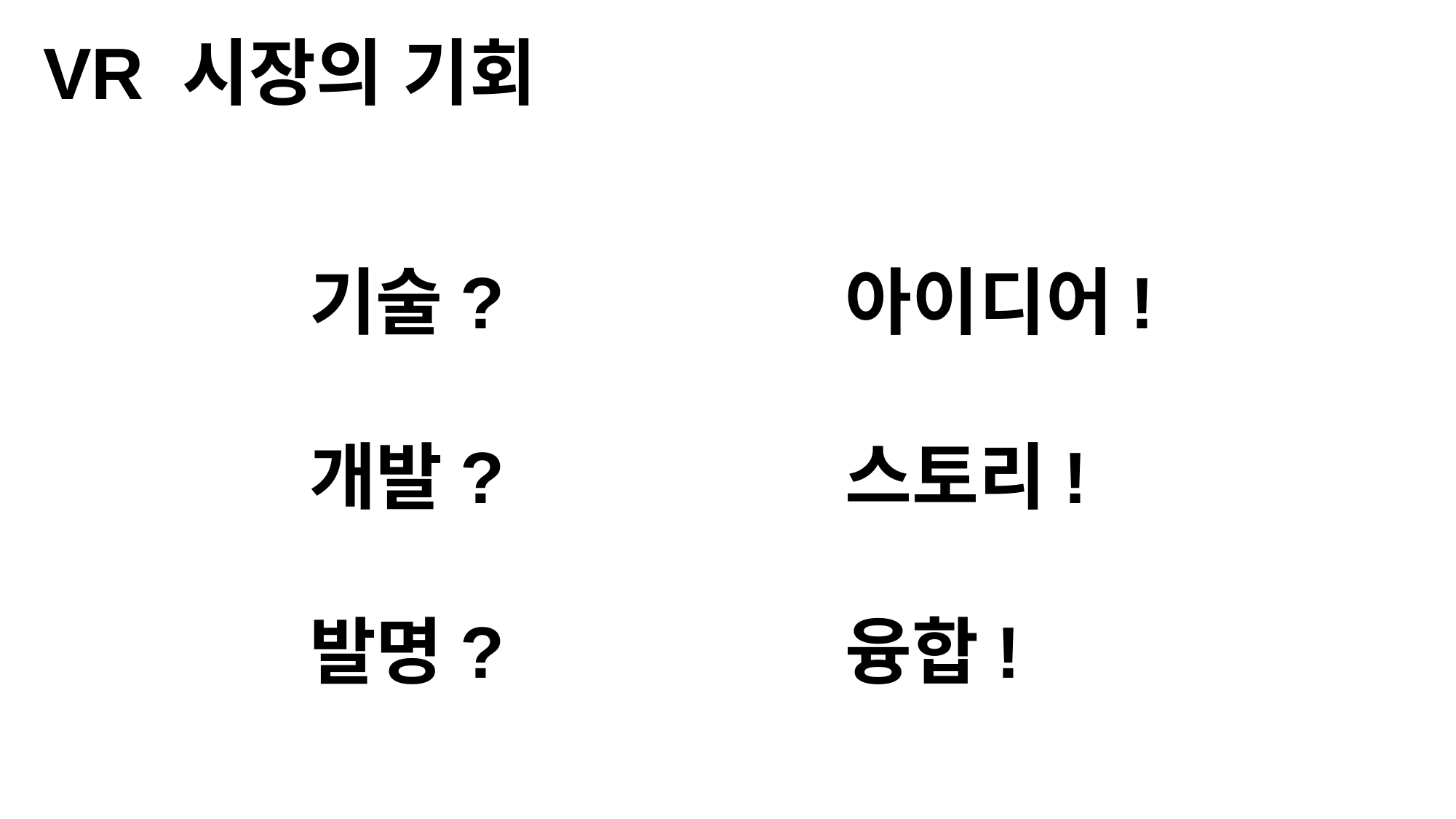

VR 시장의 기회
기술?                아이디어!

개발?                스토리!

발명?                융합!